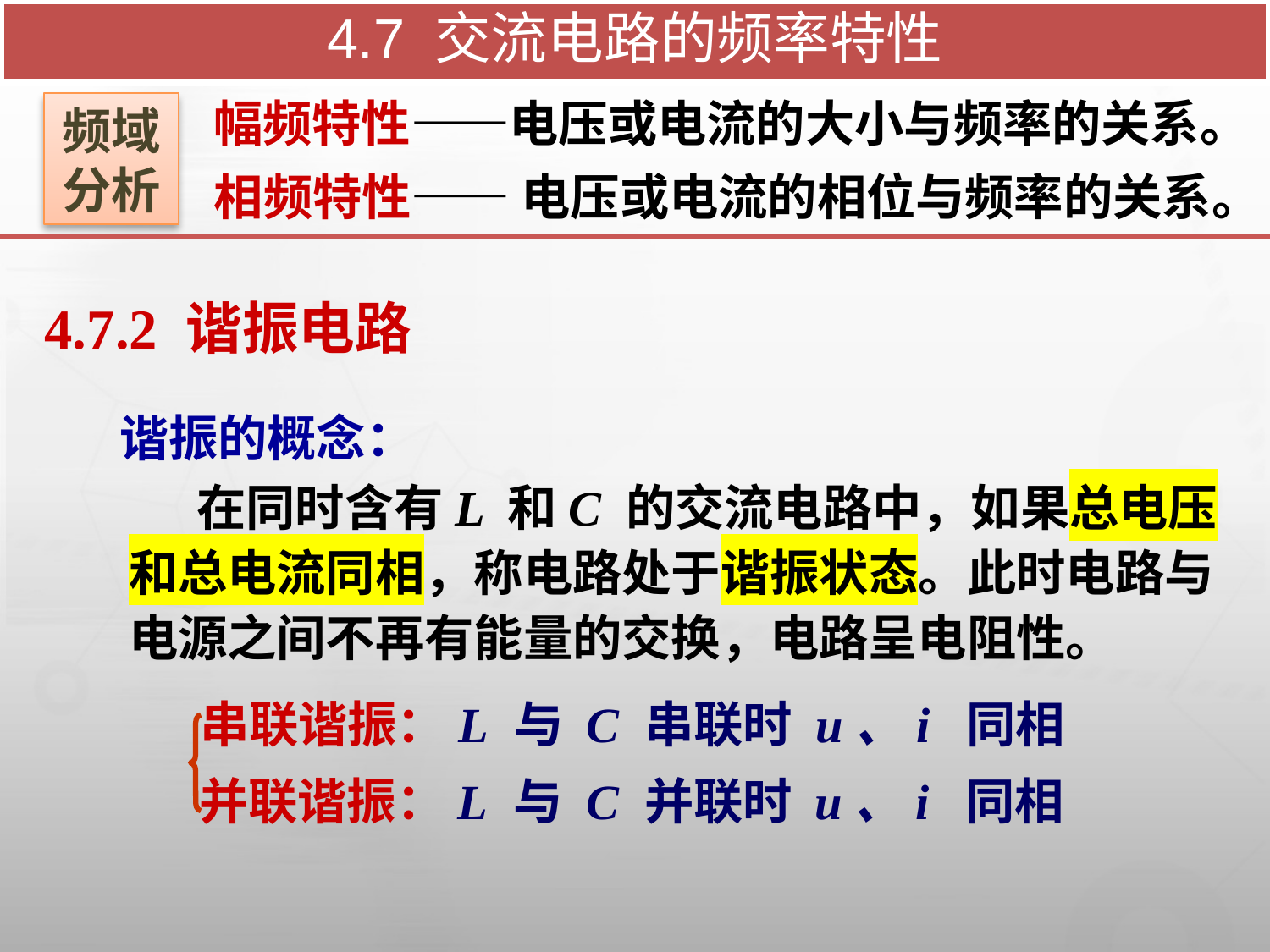

# 4.7 交流电路的频率特性
幅频特性——电压或电流的大小与频率的关系。
频域分析
相频特性—— 电压或电流的相位与频率的关系。
4.7.2 谐振电路
谐振的概念：
     在同时含有L 和C 的交流电路中，如果总电压和总电流同相，称电路处于谐振状态。此时电路与电源之间不再有能量的交换，电路呈电阻性。
串联谐振：L 与 C 串联时 u、i  同相

并联谐振：L 与 C 并联时 u、i  同相